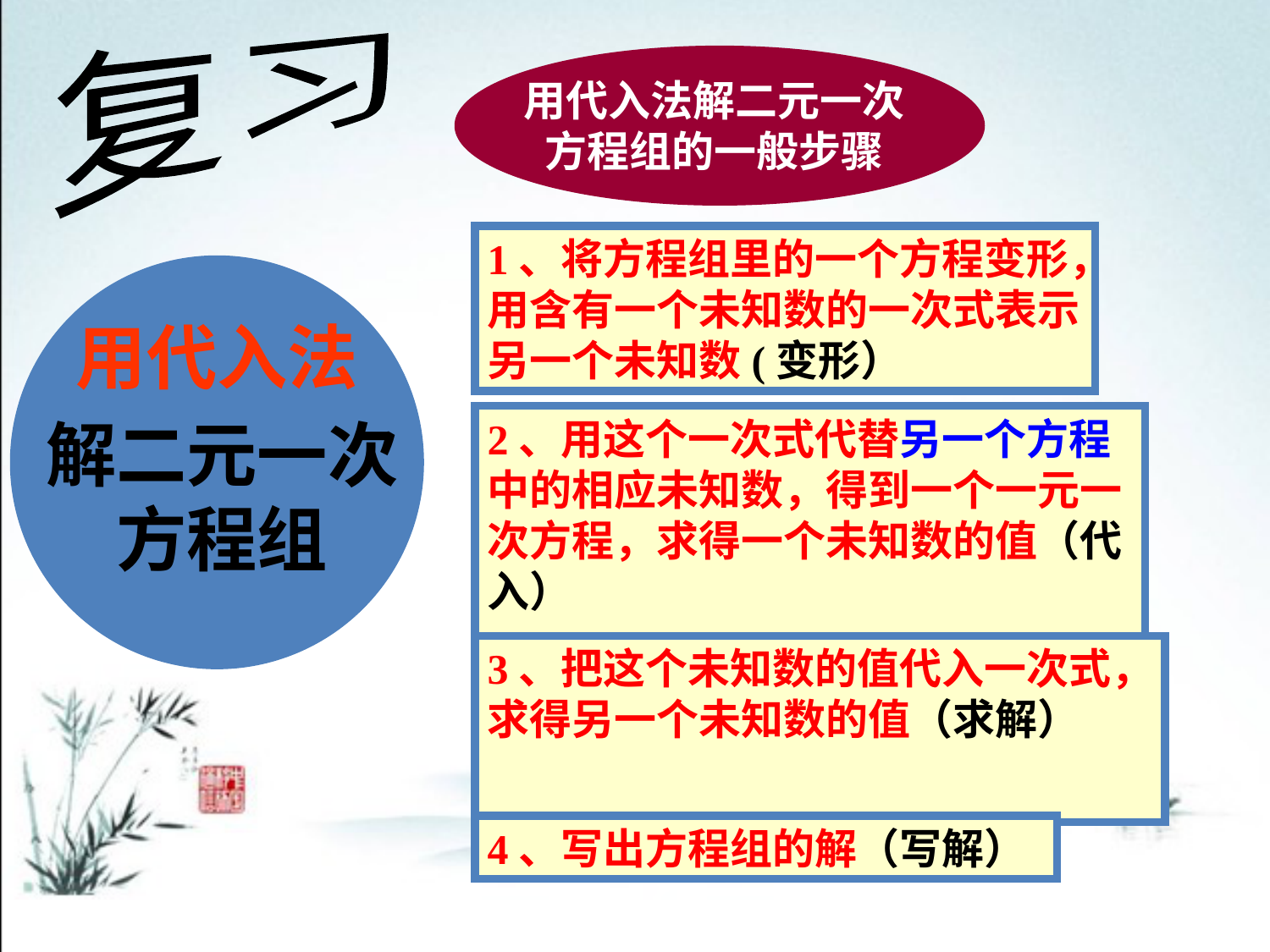

复习

用代入法解二元一次方程组的一般步骤
1、将方程组里的一个方程变形，用含有一个未知数的一次式表示另一个未知数(变形）

用代入法
解二元一次方程组
2、用这个一次式代替另一个方程中的相应未知数，得到一个一元一次方程，求得一个未知数的值（代入）

3、把这个未知数的值代入一次式，求得另一个未知数的值（求解）

4、写出方程组的解（写解）